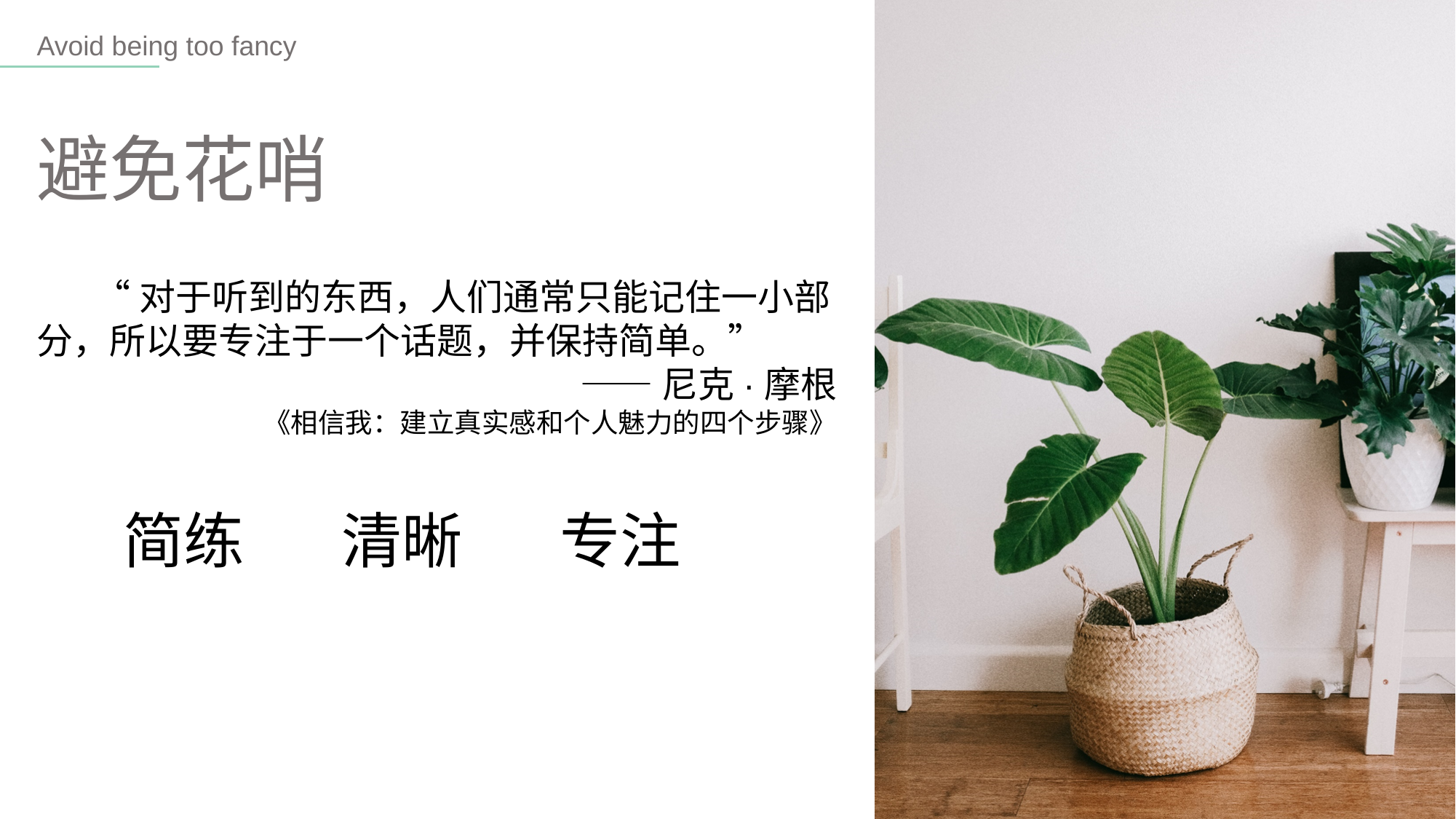

Avoid being too fancy
避免花哨
       “对于听到的东西，人们通常只能记住一小部分，所以要专注于一个话题，并保持简单。”
——尼克·摩根
《相信我：建立真实感和个人魅力的四个步骤》
简练	清晰	专注